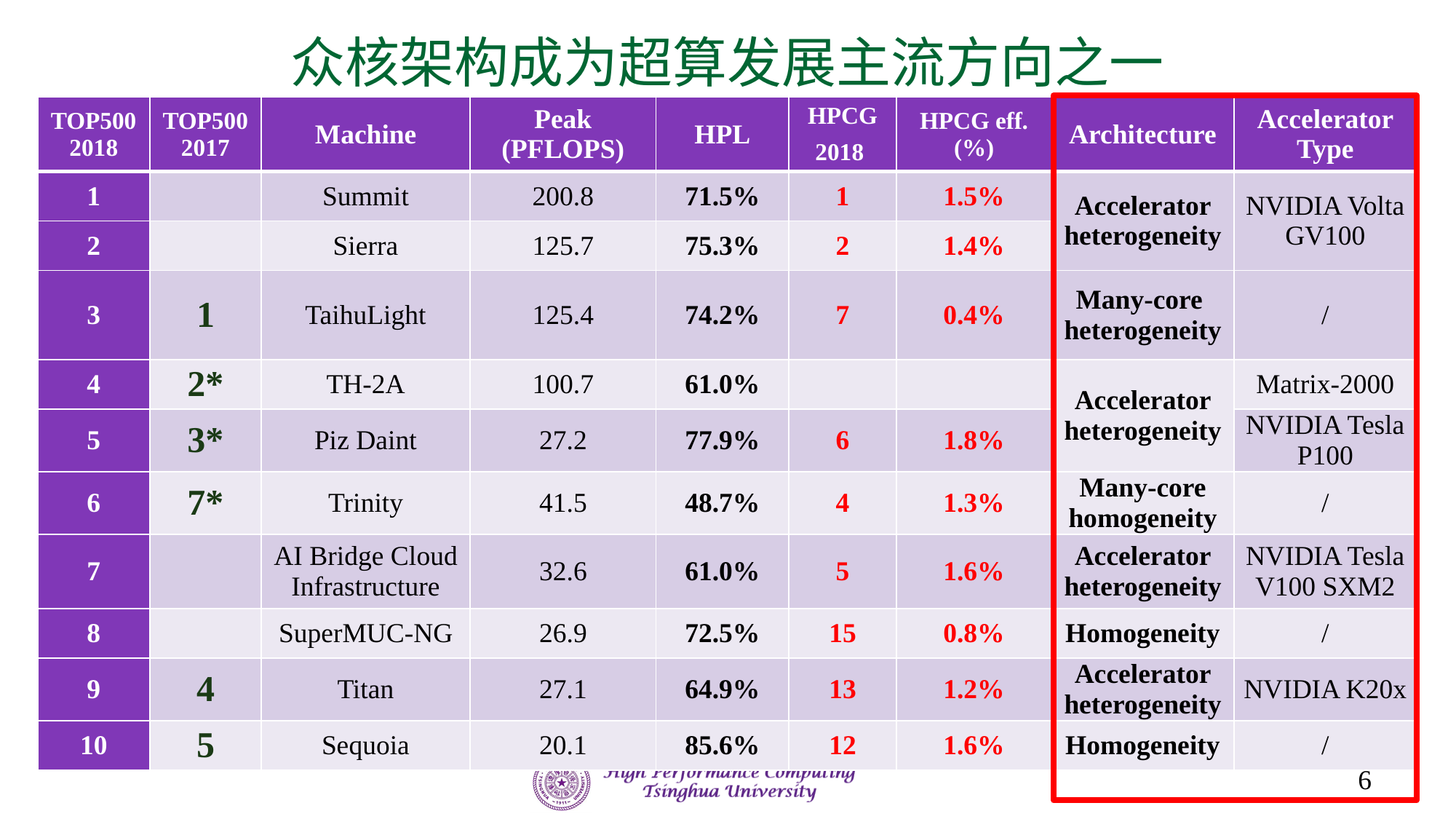

# 众核架构成为超算发展主流方向之一

| TOP500 2018 | TOP500 2017 | Machine | Peak (PFLOPS) | HPL | HPCG 2018 | HPCG eff. (%) | Architecture | Accelerator Type |
| --- | --- | --- | --- | --- | --- | --- | --- | --- |
| 1 |  | Summit | 200.8 | 71.5% | 1 | 1.5% | Accelerator heterogeneity | NVIDIA Volta GV100 |
| 2 |  | Sierra | 125.7 | 75.3% | 2 | 1.4% |  |  |
| 3 | 1 | TaihuLight | 125.4 | 74.2% | 7 | 0.4% | Many-core heterogeneity | / |
| 4 | 2\* | TH-2A | 100.7 | 61.0% |  |  | Accelerator heterogeneity | Matrix-2000 |
| 5 | 3\* | Piz Daint | 27.2 | 77.9% | 6 | 1.8% |  | NVIDIA Tesla P100 |
| 6 | 7\* | Trinity | 41.5 | 48.7% | 4 | 1.3% | Many-core homogeneity | / |
| 7 |  | AI Bridge Cloud Infrastructure | 32.6 | 61.0% | 5 | 1.6% | Accelerator heterogeneity | NVIDIA Tesla V100 SXM2 |
| 8 |  | SuperMUC-NG | 26.9 | 72.5% | 15 | 0.8% | Homogeneity | / |
| 9 | 4 | Titan | 27.1 | 64.9% | 13 | 1.2% | Accelerator heterogeneity | NVIDIA K20x |
| 10 | 5 | Sequoia | 20.1 | 85.6% | 12 | 1.6% | Homogeneity | / |
6